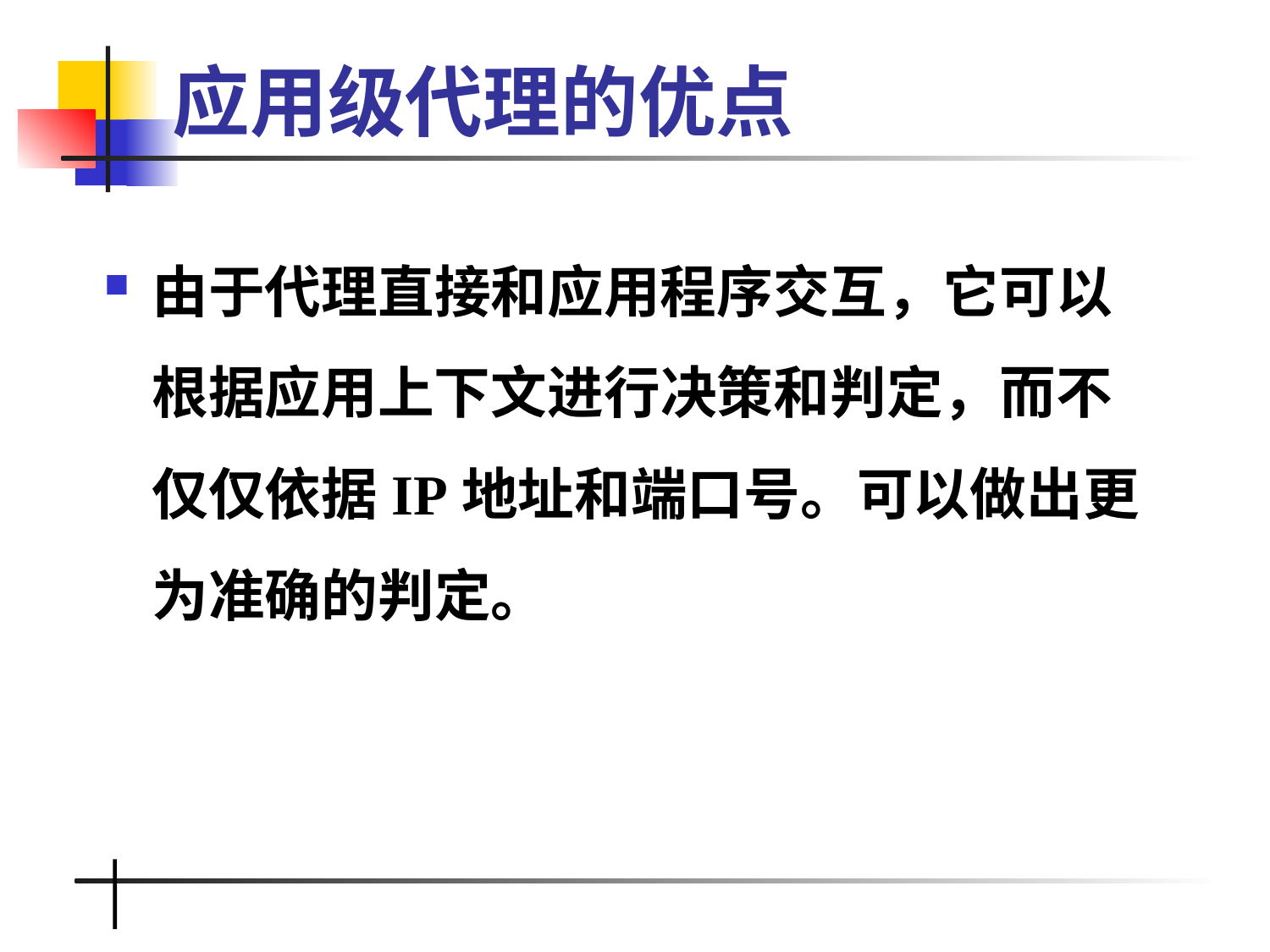

# 应用级代理的优点
由于代理直接和应用程序交互，它可以根据应用上下文进行决策和判定，而不仅仅依据IP地址和端口号。可以做出更为准确的判定。